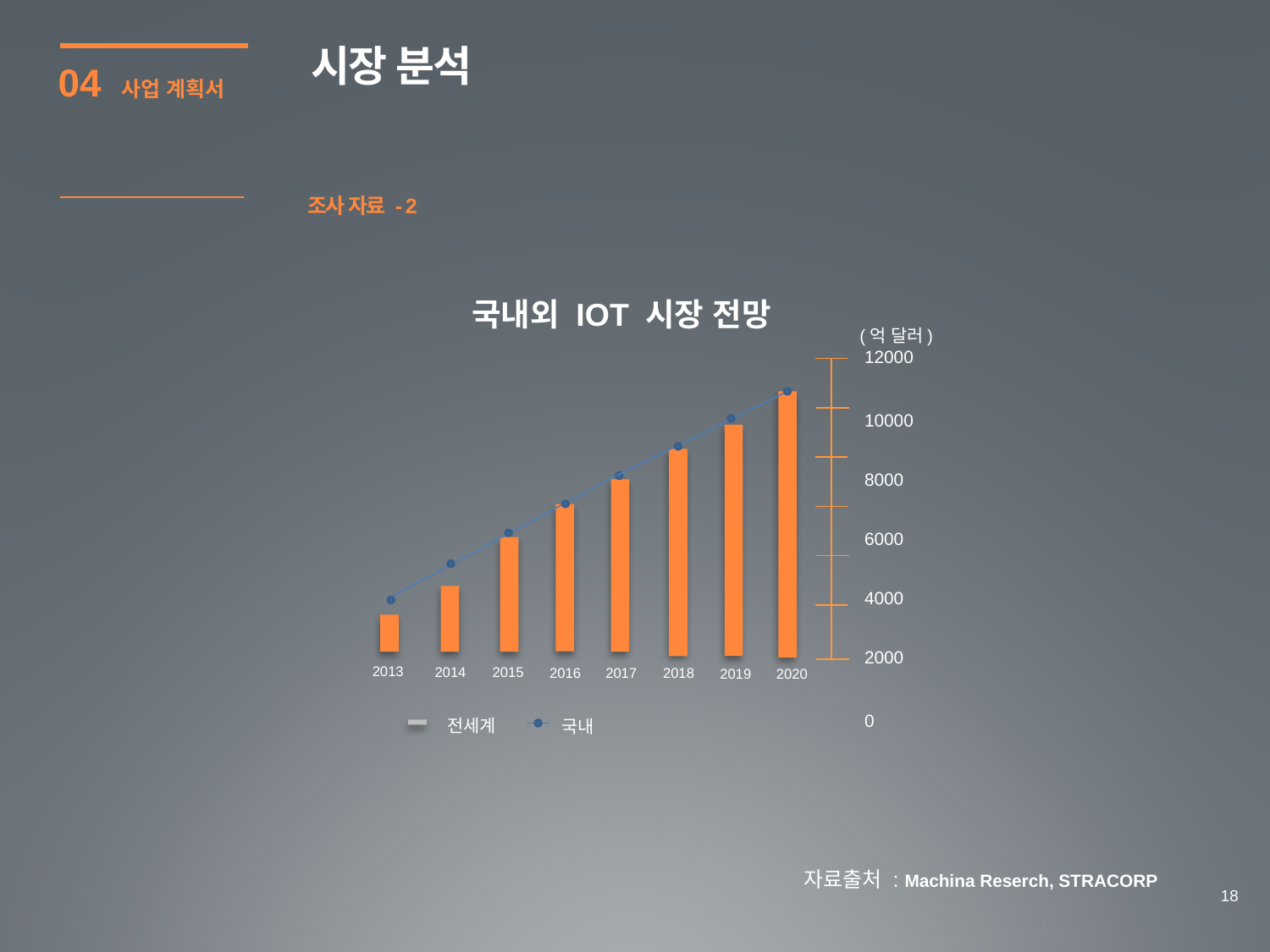

시장 분석
04 사업 계획서
조사 자료 - 2
국내외 IOT 시장 전망
(억 달러)
 12000

 10000

 8000

 6000

 4000

 2000

 0

2013
2015
2014
2017
2018
2016
2020
2019
전세계
국내

자료출처 : Machina Reserch, STRACORP